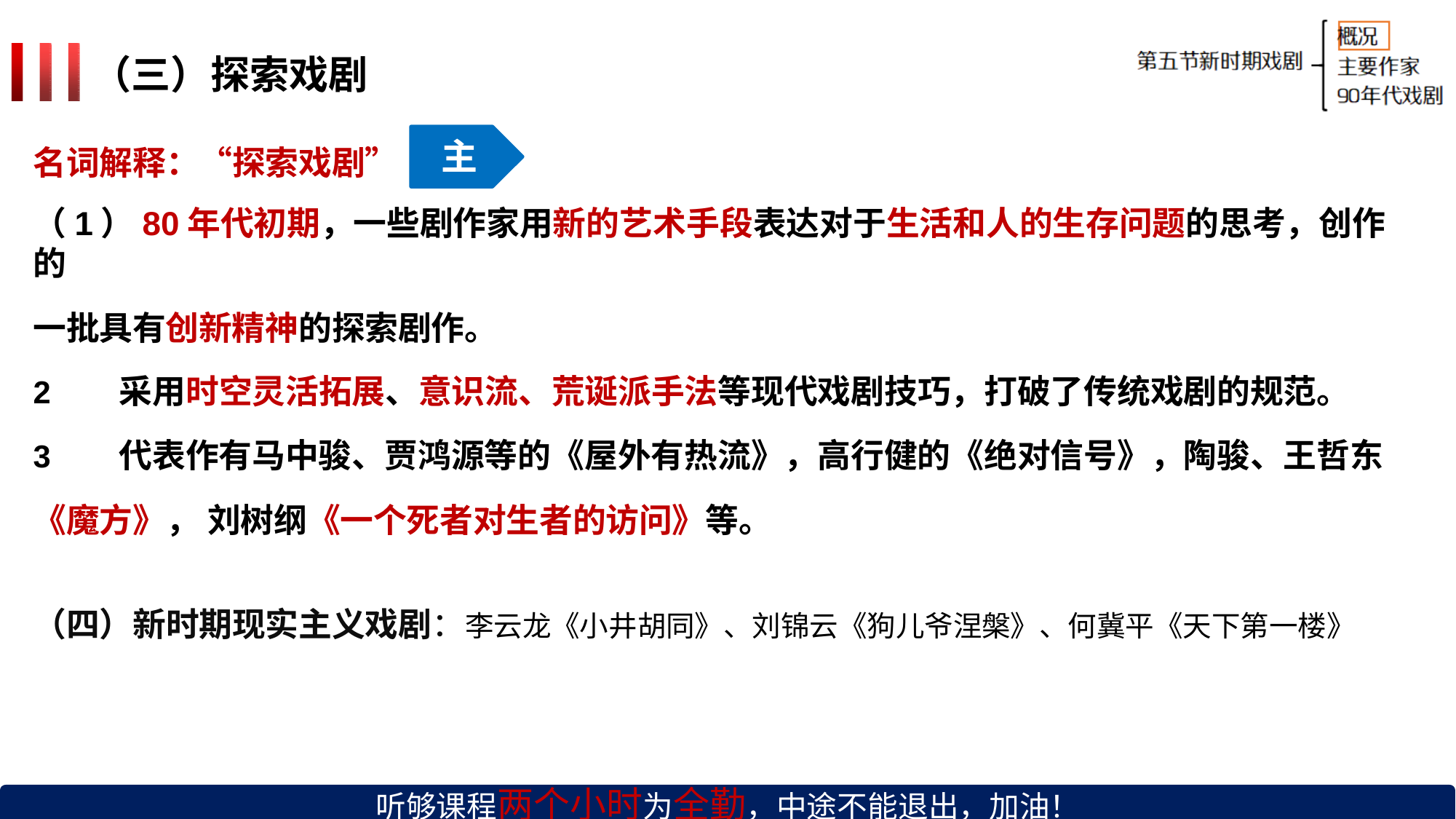

# （三）探索戏剧

主
名词解释：“探索戏剧”
（1）80年代初期，一些剧作家用新的艺术手段表达对于生活和人的生存问题的思考，创作的
一批具有创新精神的探索剧作。
采用时空灵活拓展、意识流、荒诞派手法等现代戏剧技巧，打破了传统戏剧的规范。
代表作有马中骏、贾鸿源等的《屋外有热流》，高行健的《绝对信号》，陶骏、王哲东
《魔方》， 刘树纲《一个死者对生者的访问》等。
（四）新时期现实主义戏剧：李云龙《小井胡同》、刘锦云《狗儿爷涅槃》、何冀平《天下第一楼》

听够课程两个小时为全勤，中途不能退出，加油！